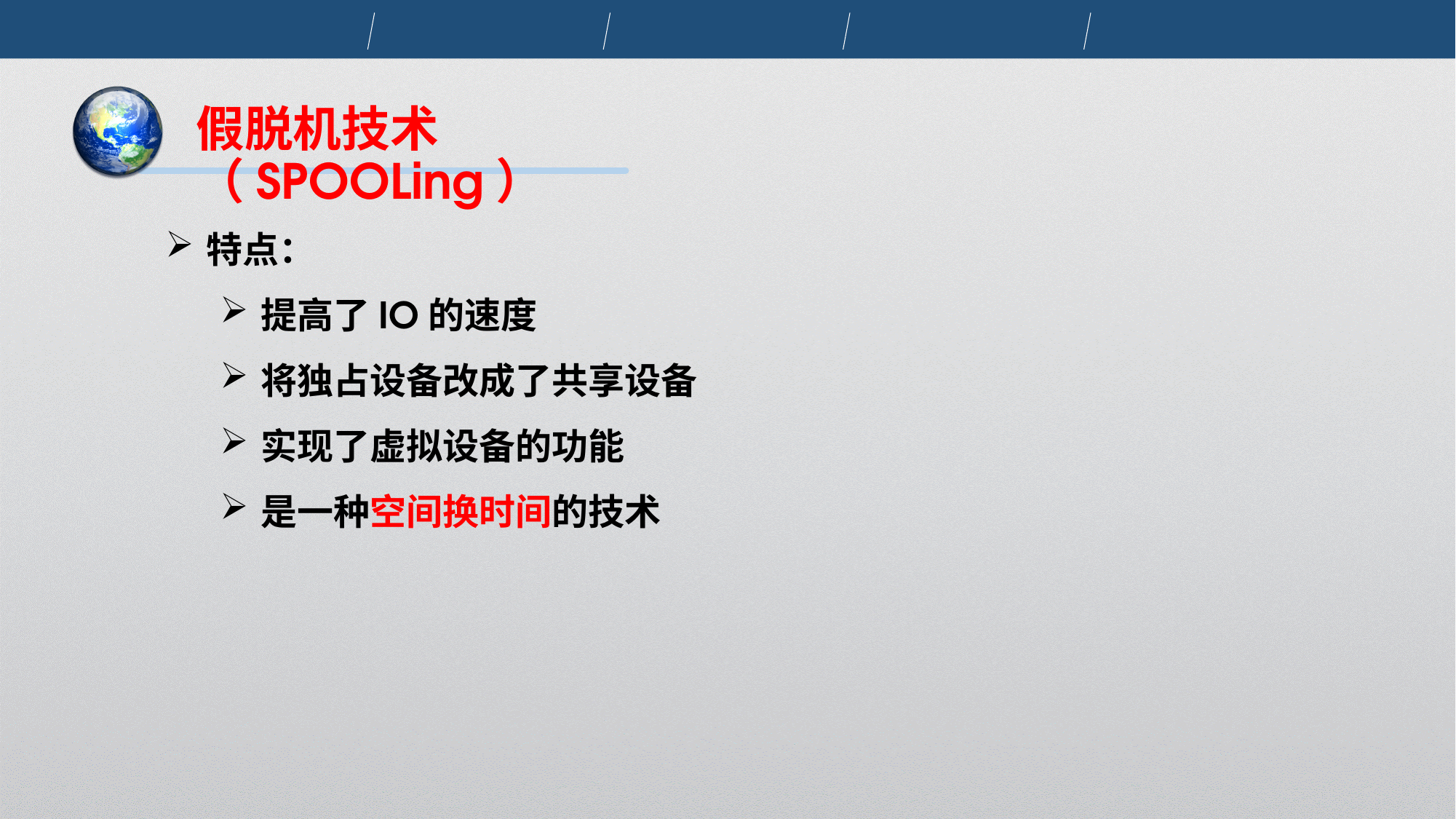

假脱机技术（SPOOLing）
特点：
提高了IO的速度
将独占设备改成了共享设备
实现了虚拟设备的功能
是一种空间换时间的技术